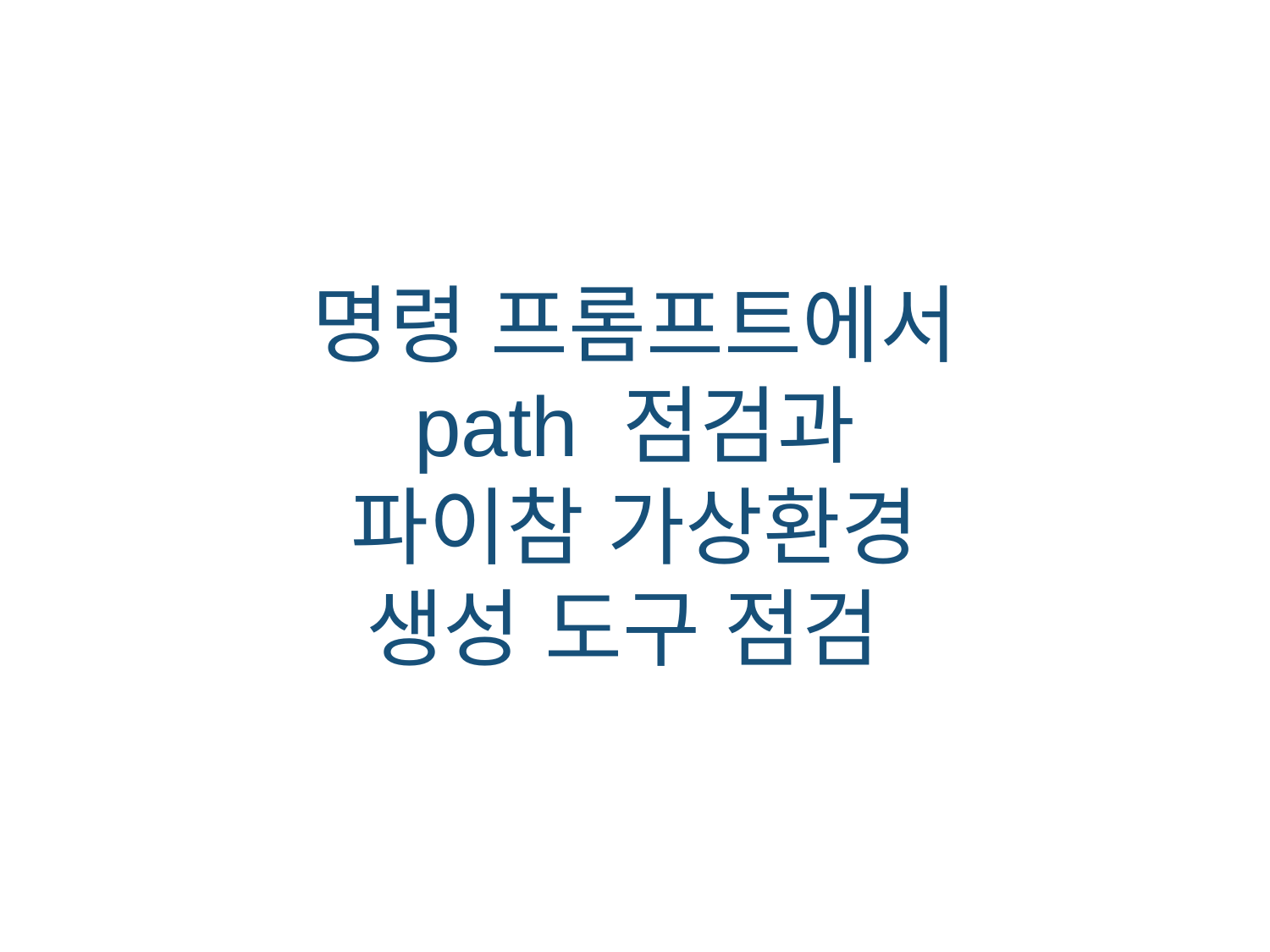

명령 프롬프트에서
path 점검과
파이참 가상환경
생성 도구 점검